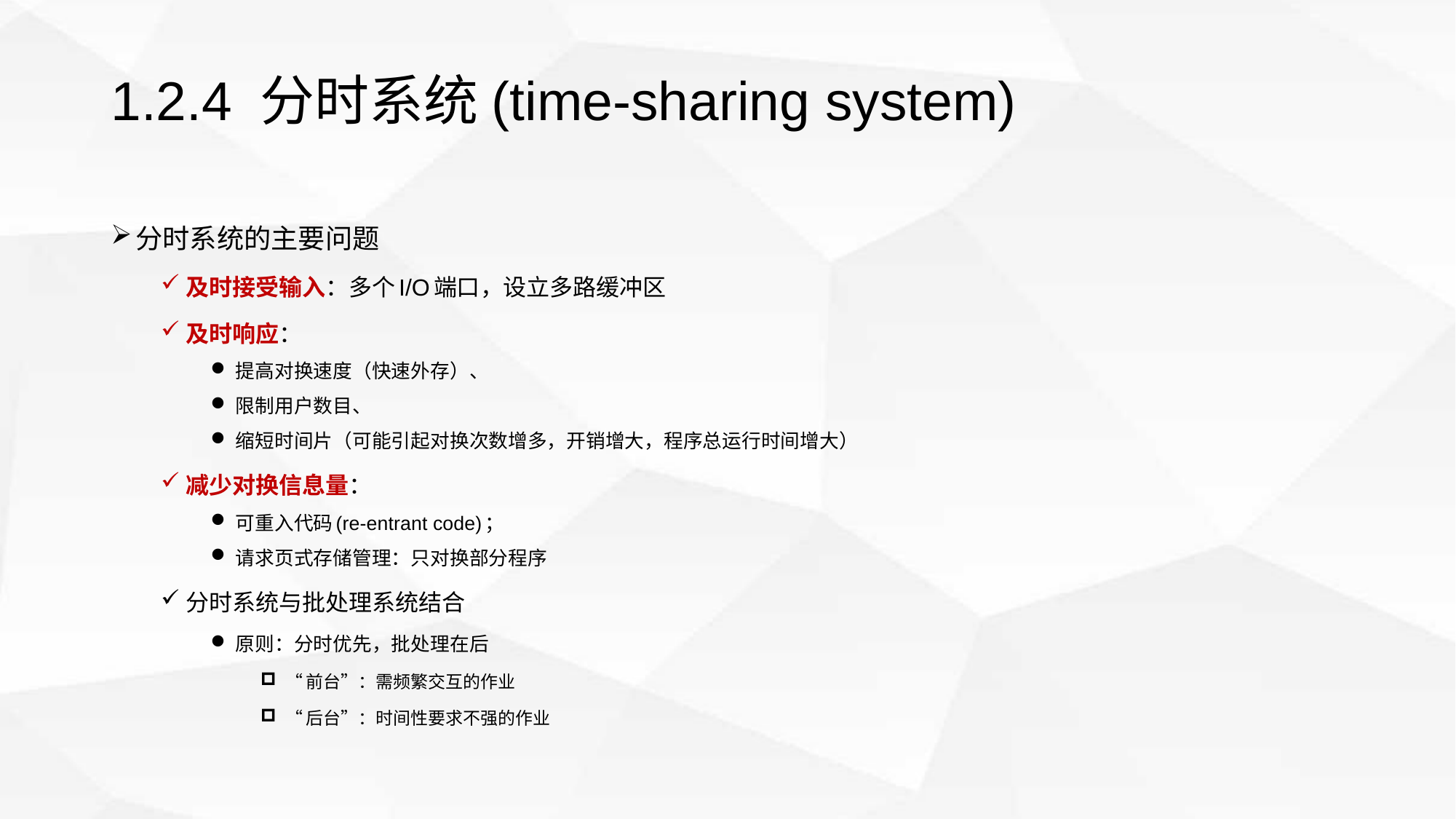

# 1.2.4 分时系统(time-sharing system)
分时系统的主要问题
及时接受输入：多个I/O端口，设立多路缓冲区
及时响应：
提高对换速度（快速外存）、
限制用户数目、
缩短时间片（可能引起对换次数增多，开销增大，程序总运行时间增大）
减少对换信息量：
可重入代码(re-entrant code)；
请求页式存储管理：只对换部分程序
分时系统与批处理系统结合
原则：分时优先，批处理在后
“前台”：需频繁交互的作业
“后台”：时间性要求不强的作业